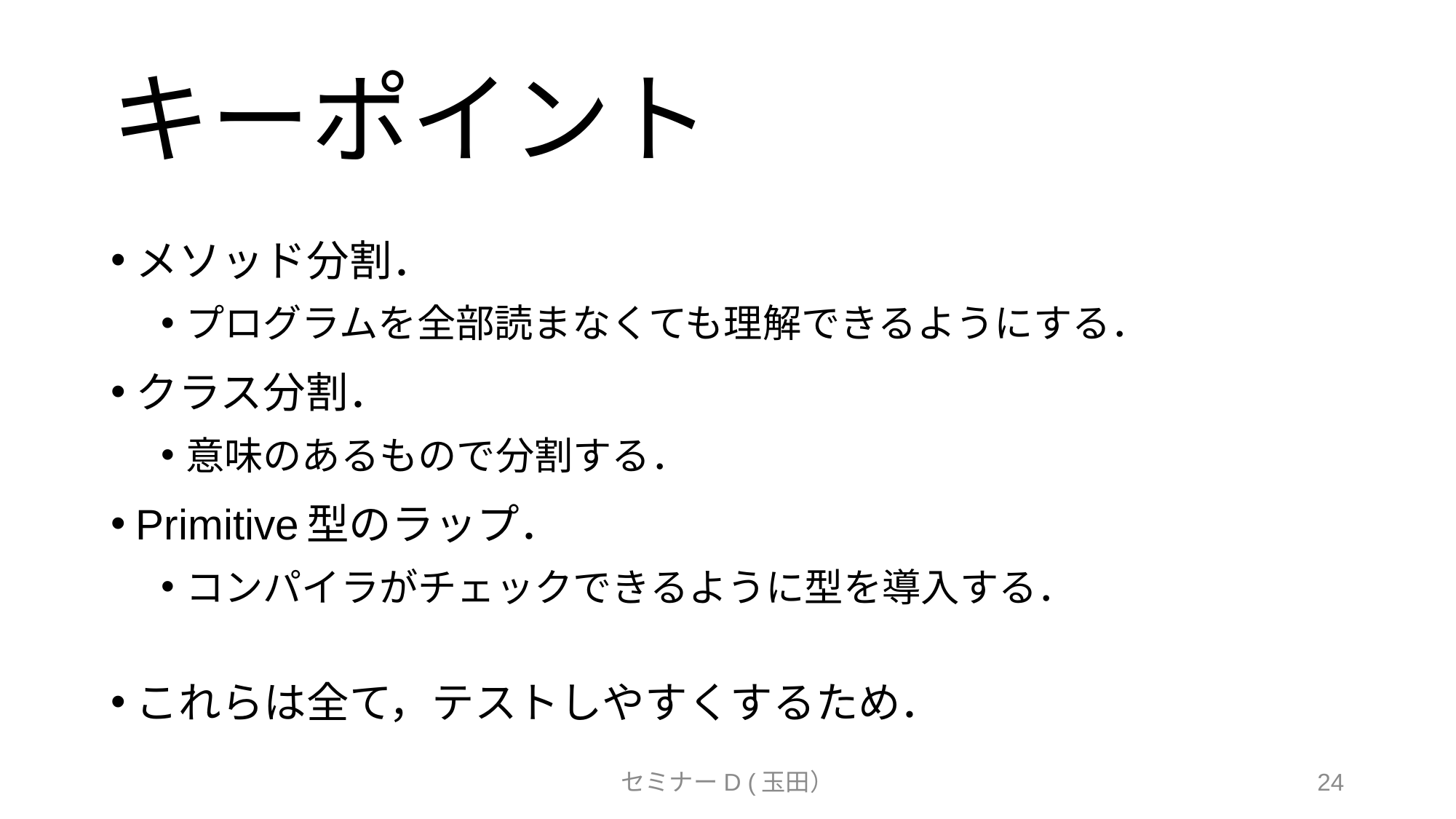

# キーポイント
メソッド分割．
プログラムを全部読まなくても理解できるようにする．
クラス分割．
意味のあるもので分割する．
Primitive型のラップ．
コンパイラがチェックできるように型を導入する．

これらは全て，テストしやすくするため．
セミナーD (玉田）
24